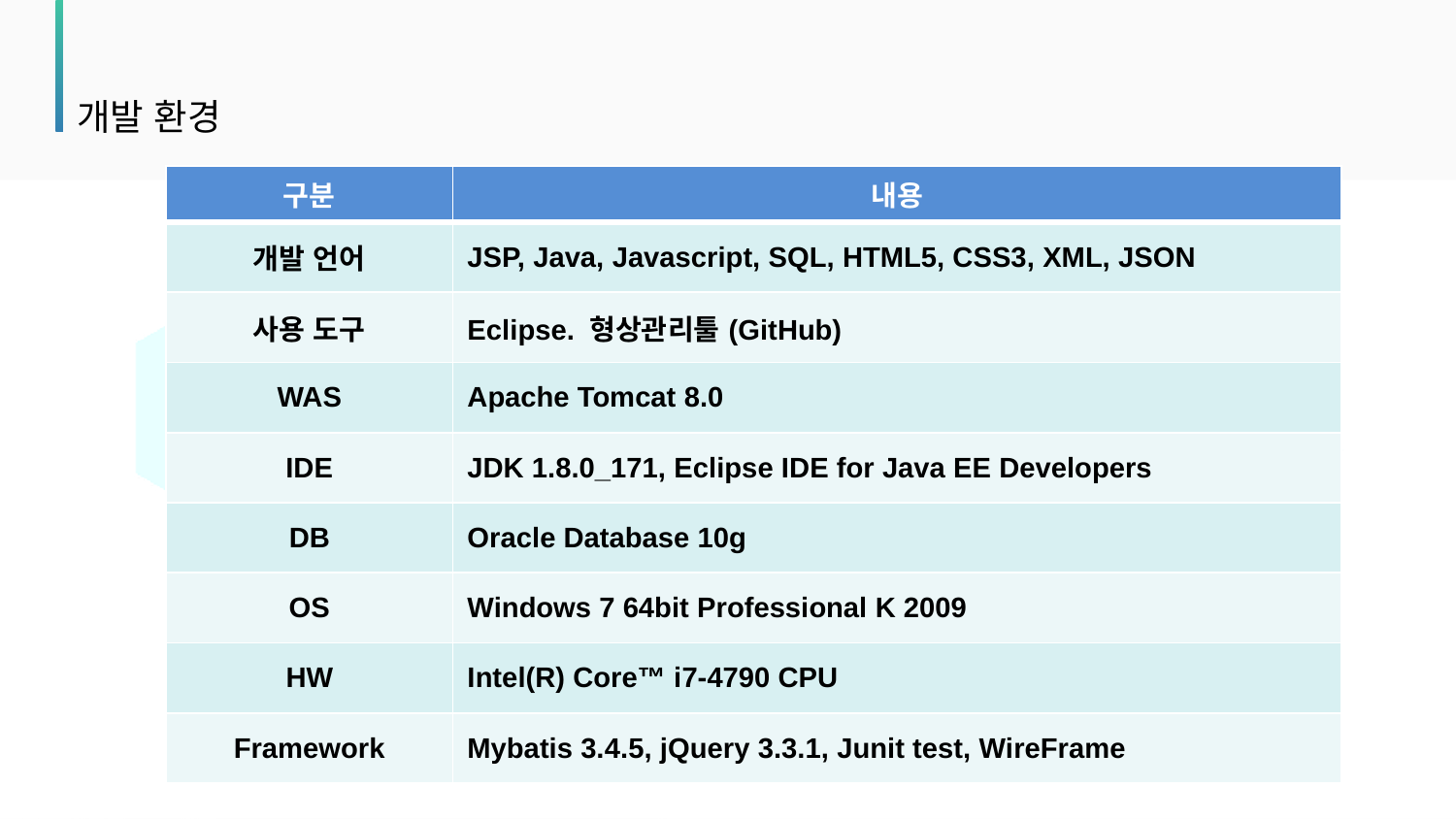

개발 환경
| 구분 | 내용 |
| --- | --- |
| 개발 언어 | JSP, Java, Javascript, SQL, HTML5, CSS3, XML, JSON |
| 사용 도구 | Eclipse. 형상관리툴(GitHub) |
| WAS | Apache Tomcat 8.0 |
| IDE | JDK 1.8.0\_171, Eclipse IDE for Java EE Developers |
| DB | Oracle Database 10g |
| OS | Windows 7 64bit Professional K 2009 |
| HW | Intel(R) Core™ i7-4790 CPU |
| Framework | Mybatis 3.4.5, jQuery 3.3.1, Junit test, WireFrame |